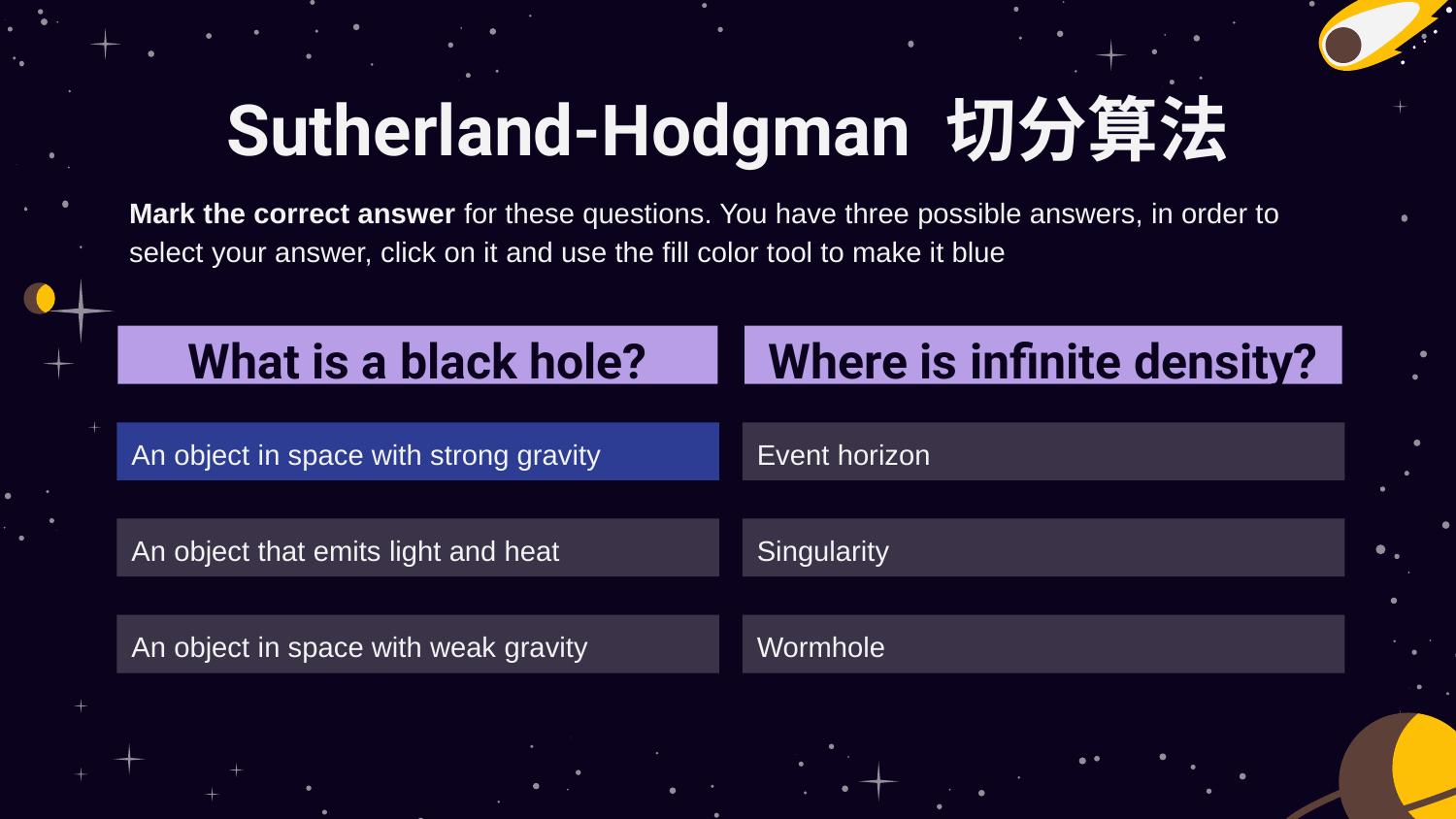

# Sutherland-Hodgman 切分算法
Mark the correct answer for these questions. You have three possible answers, in order to select your answer, click on it and use the fill color tool to make it blue
What is a black hole?
Where is infinite density?
An object in space with strong gravity
Event horizon
An object that emits light and heat
Singularity
An object in space with weak gravity
Wormhole